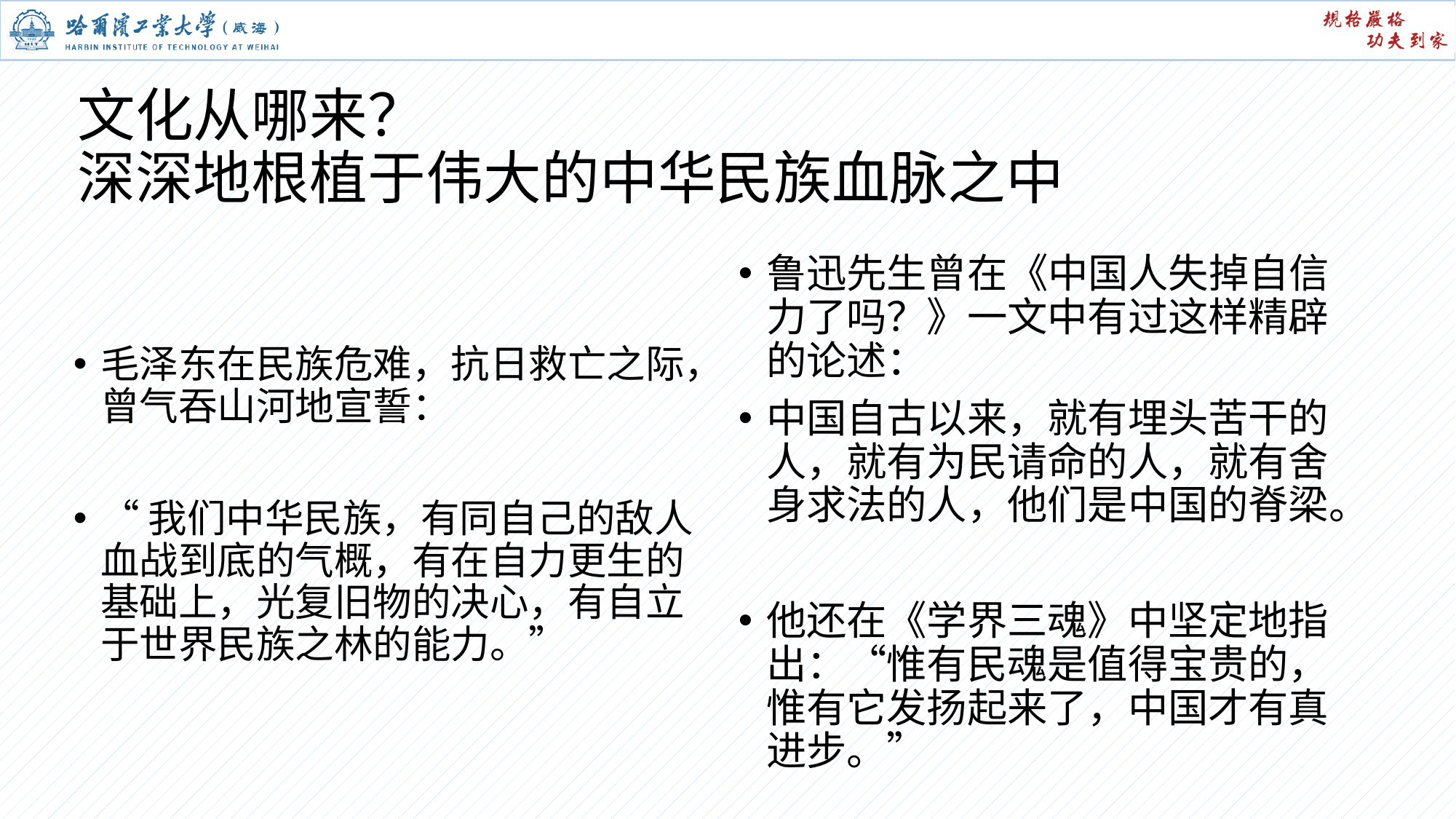

# 文化从哪来？ 深深地根植于伟大的中华民族血脉之中
鲁迅先生曾在《中国人失掉自信力了吗？》一文中有过这样精辟的论述：
中国自古以来，就有埋头苦干的人，就有为民请命的人，就有舍身求法的人，他们是中国的脊梁。

他还在《学界三魂》中坚定地指出：“惟有民魂是值得宝贵的，惟有它发扬起来了，中国才有真进步。”
毛泽东在民族危难，抗日救亡之际，曾气吞山河地宣誓：

“我们中华民族，有同自己的敌人血战到底的气概，有在自力更生的基础上，光复旧物的决心，有自立于世界民族之林的能力。”